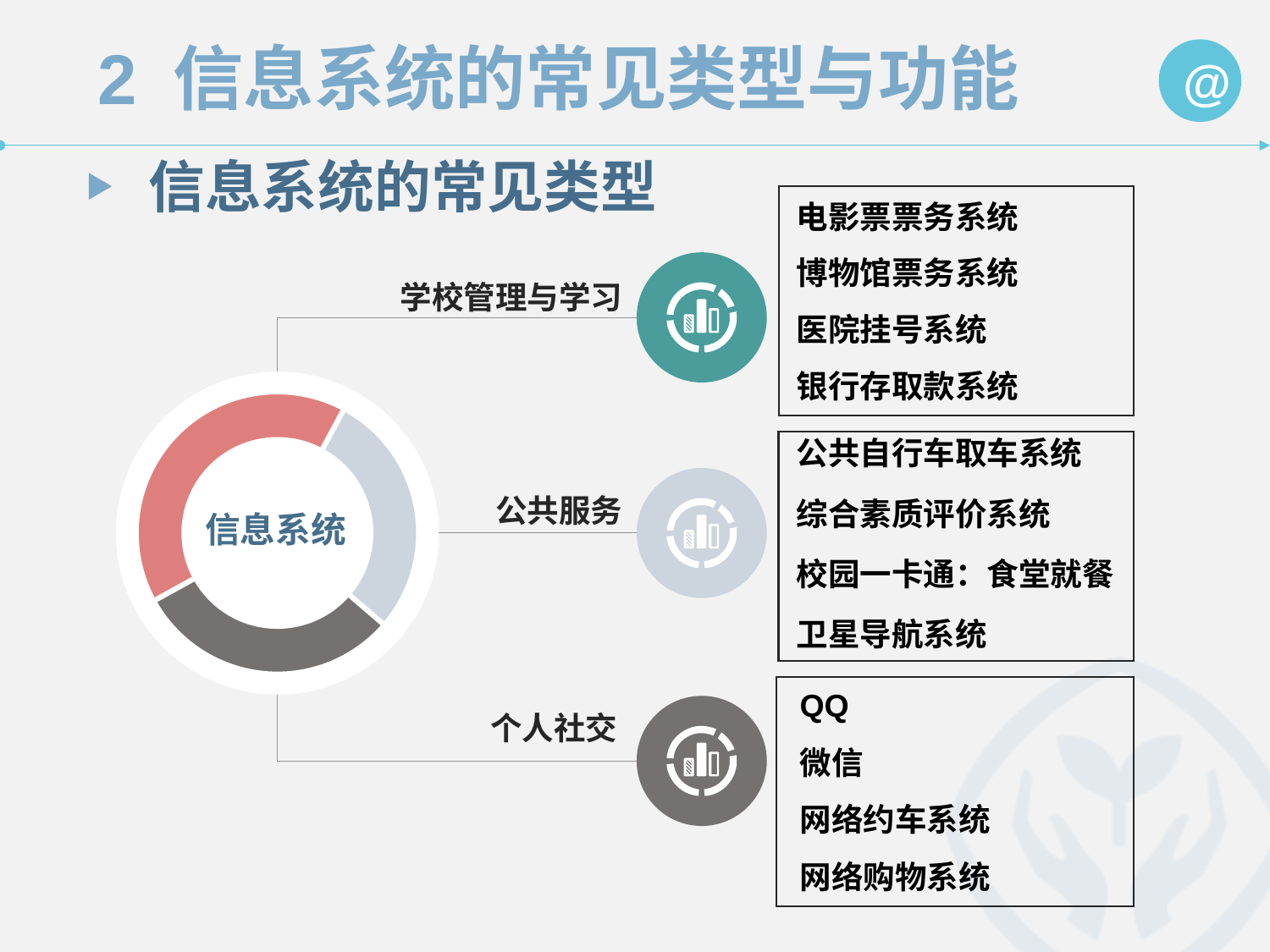

信息系统的常见类型

电影票票务系统
博物馆票务系统

学校管理与学习
医院挂号系统
银行存取款系统
公共自行车取车系统

公共服务
综合素质评价系统
信息系统
校园一卡通：食堂就餐
卫星导航系统

QQ
个人社交
微信
网络约车系统
网络购物系统